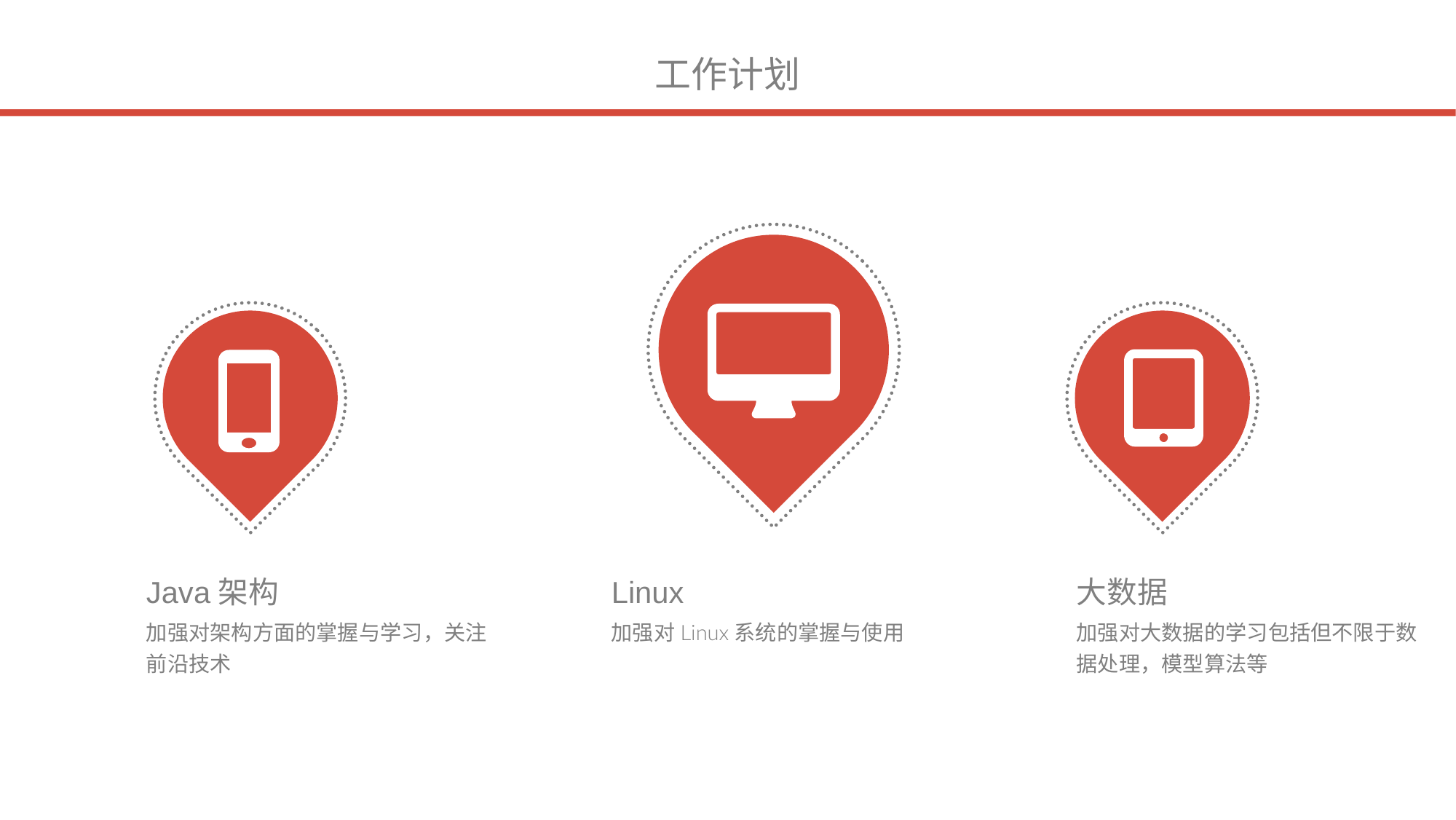

工作计划

Java架构
加强对架构方面的掌握与学习，关注前沿技术

Linux
加强对Linux系统的掌握与使用

大数据
加强对大数据的学习包括但不限于数据处理，模型算法等